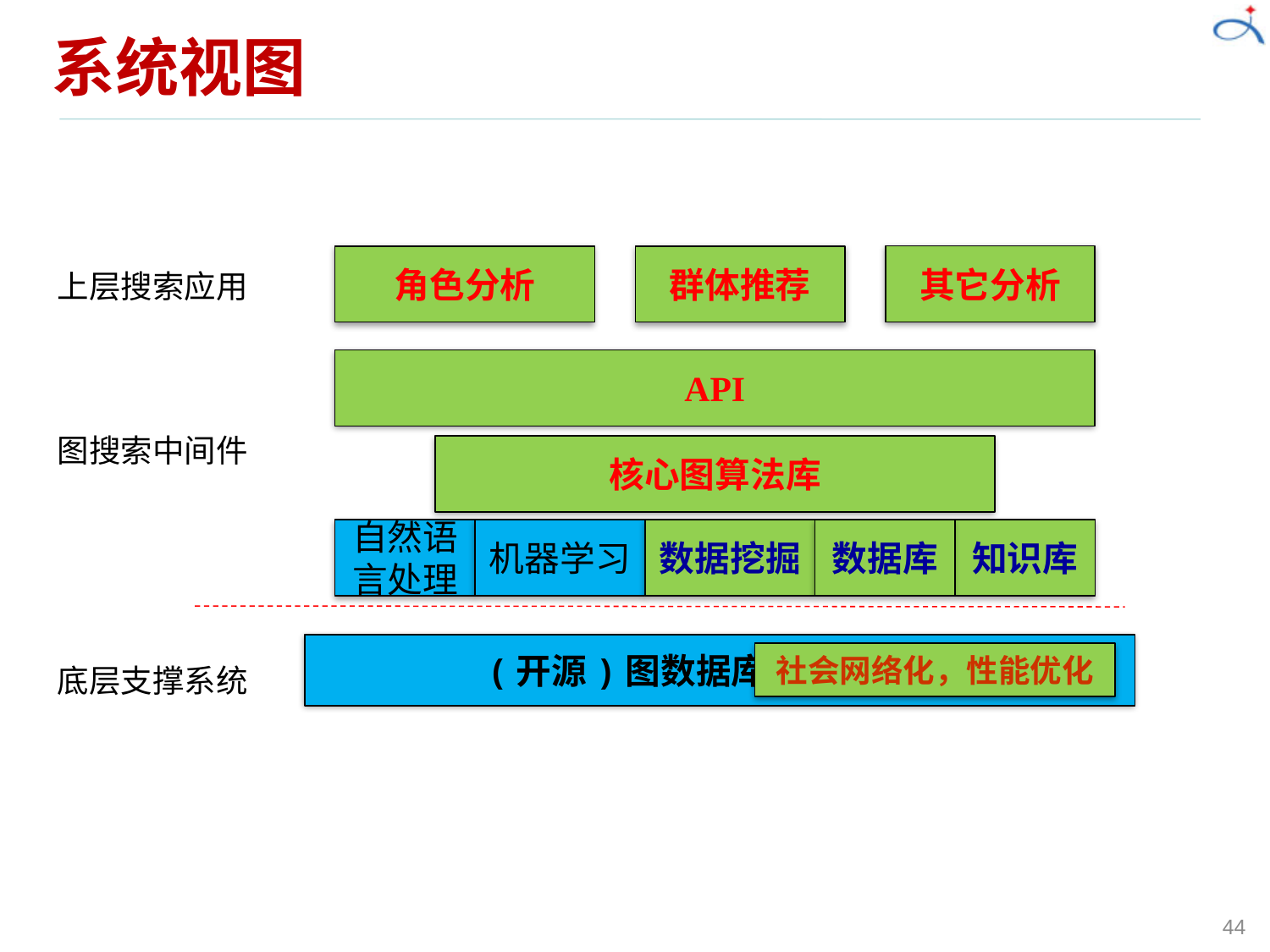

# 系统视图
其它分析
角色分析
群体推荐
上层搜索应用
API
图搜索中间件
核心图算法库
自然语言处理
机器学习
数据挖掘
数据库
知识库
        (开源)图数据库
社会网络化，性能优化
底层支撑系统
44